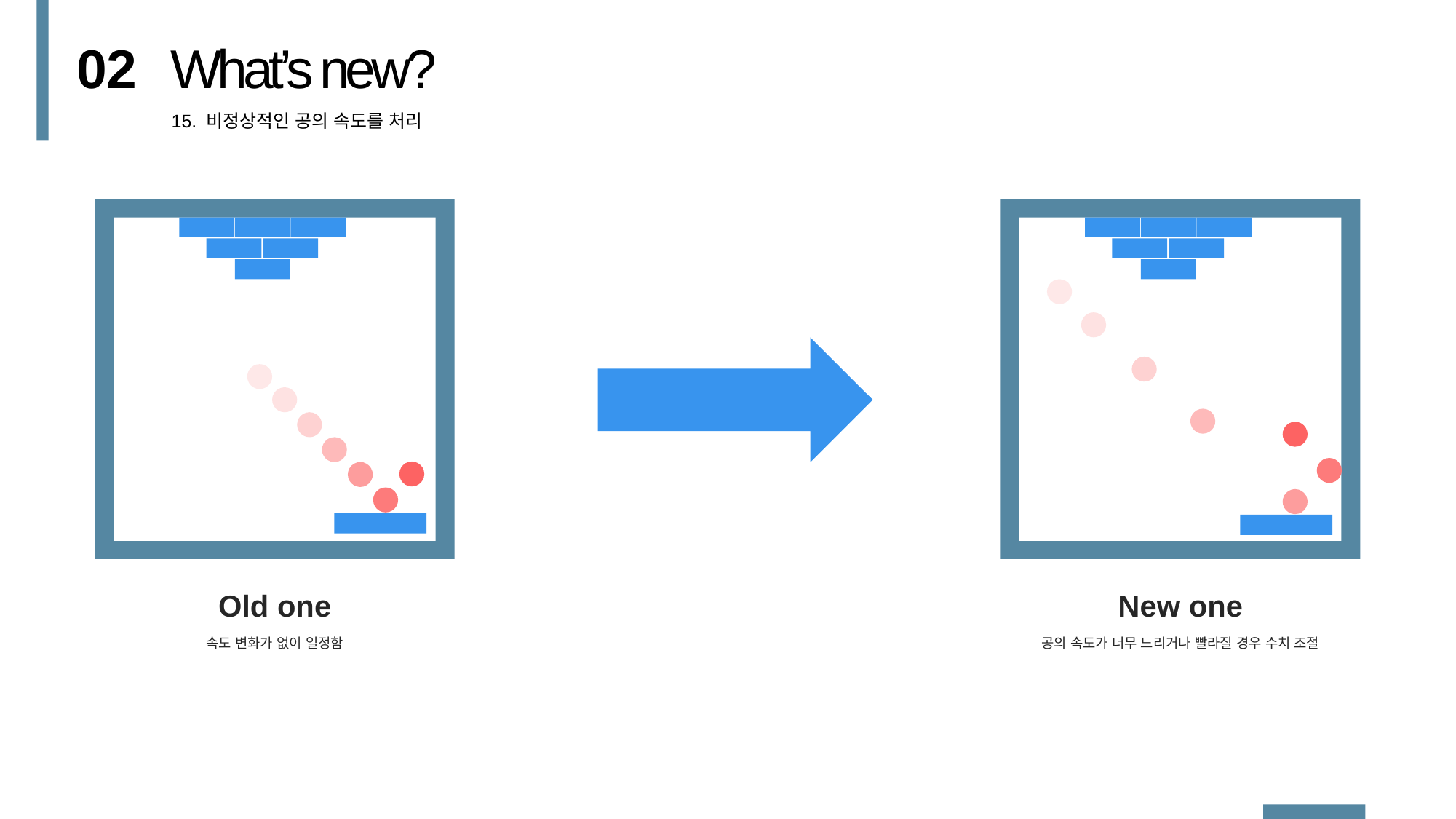

02
What’s new?
15. 비정상적인 공의 속도를 처리

Old one
속도 변화가 없이 일정함
New one
공의 속도가 너무 느리거나 빨라질 경우 수치 조절